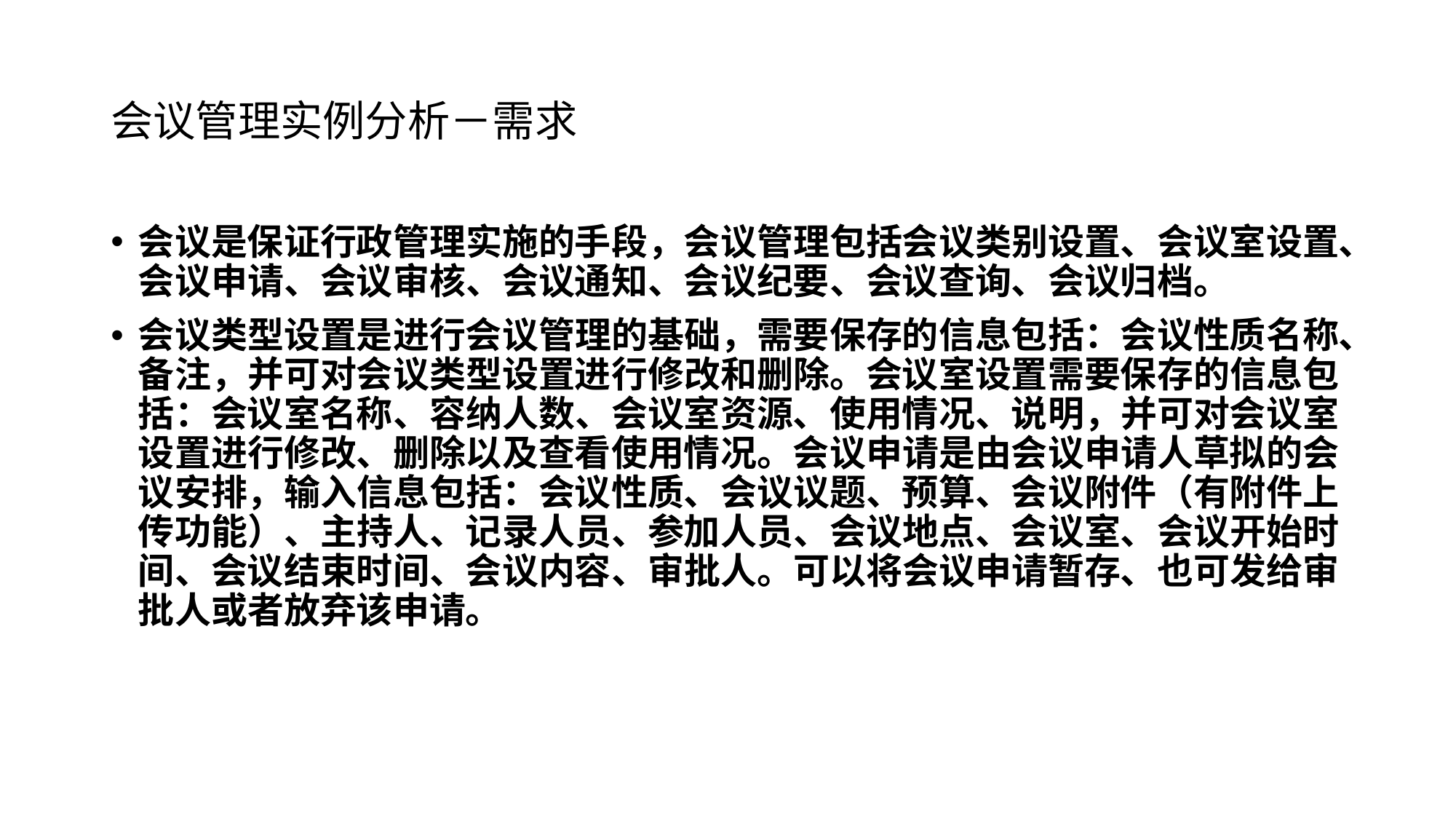

# 会议管理实例分析－需求
会议是保证行政管理实施的手段，会议管理包括会议类别设置、会议室设置、会议申请、会议审核、会议通知、会议纪要、会议查询、会议归档。
会议类型设置是进行会议管理的基础，需要保存的信息包括：会议性质名称、备注，并可对会议类型设置进行修改和删除。会议室设置需要保存的信息包括：会议室名称、容纳人数、会议室资源、使用情况、说明，并可对会议室设置进行修改、删除以及查看使用情况。会议申请是由会议申请人草拟的会议安排，输入信息包括：会议性质、会议议题、预算、会议附件（有附件上传功能）、主持人、记录人员、参加人员、会议地点、会议室、会议开始时间、会议结束时间、会议内容、审批人。可以将会议申请暂存、也可发给审批人或者放弃该申请。